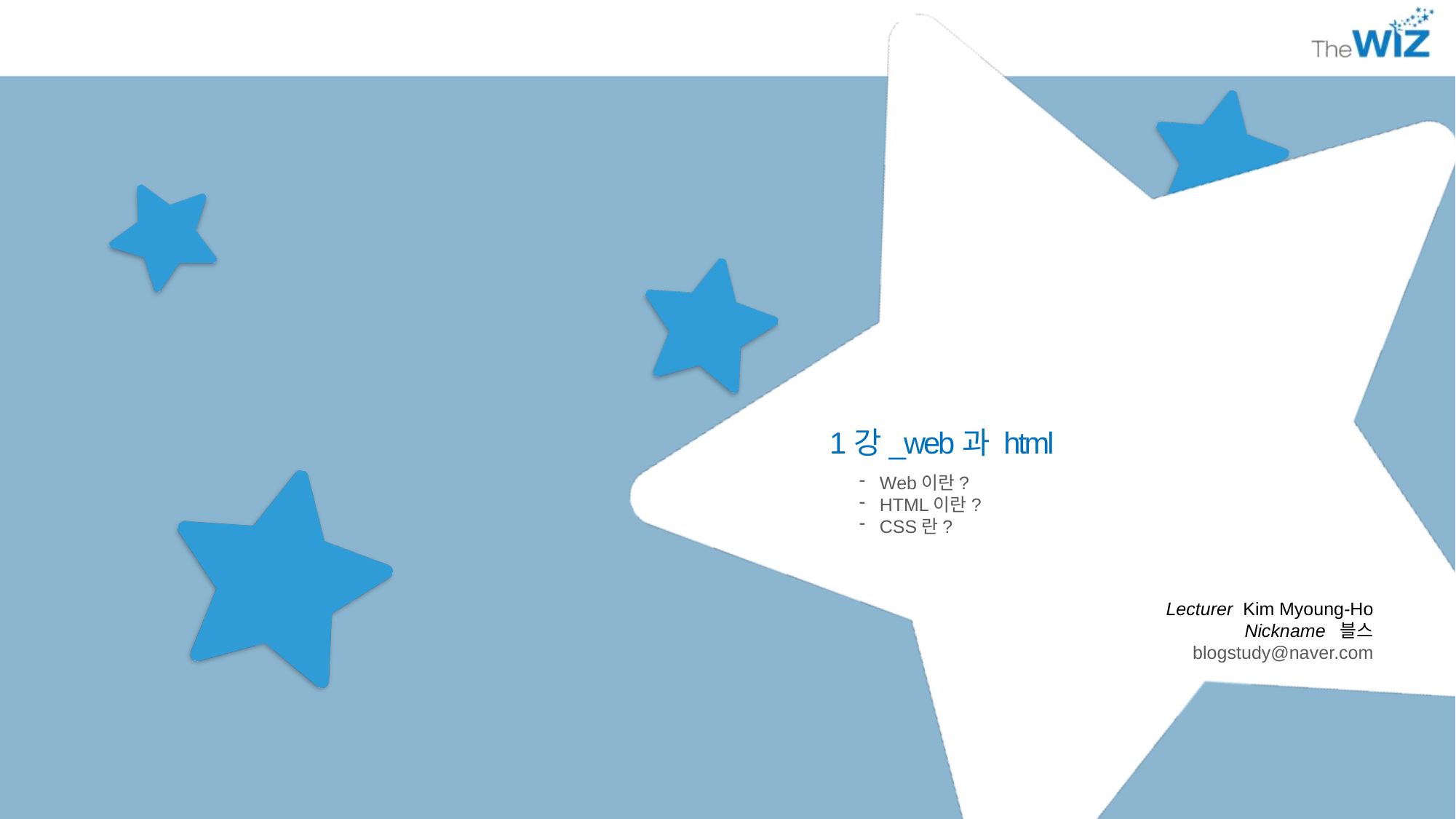

1강_web과 html
Web이란?
HTML이란?
CSS란?
Lecturer  Kim Myoung-Ho
Nickname  블스
blogstudy@naver.com